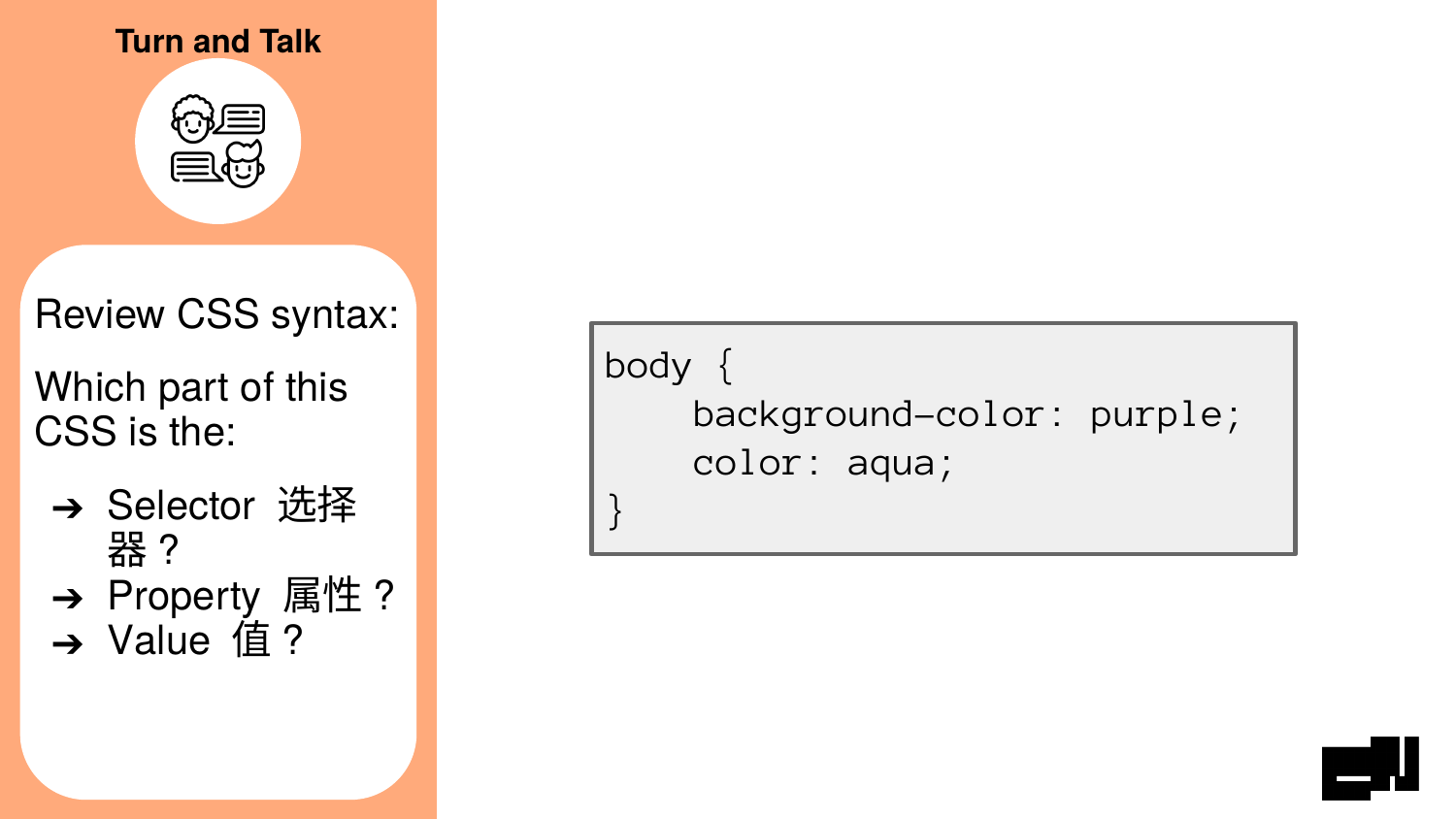

# Review CSS syntax:
Which part of this CSS is the:
Selector 选择器?
Property 属性?
Value 值?

body {
    background-color: purple;
    color: aqua;
}